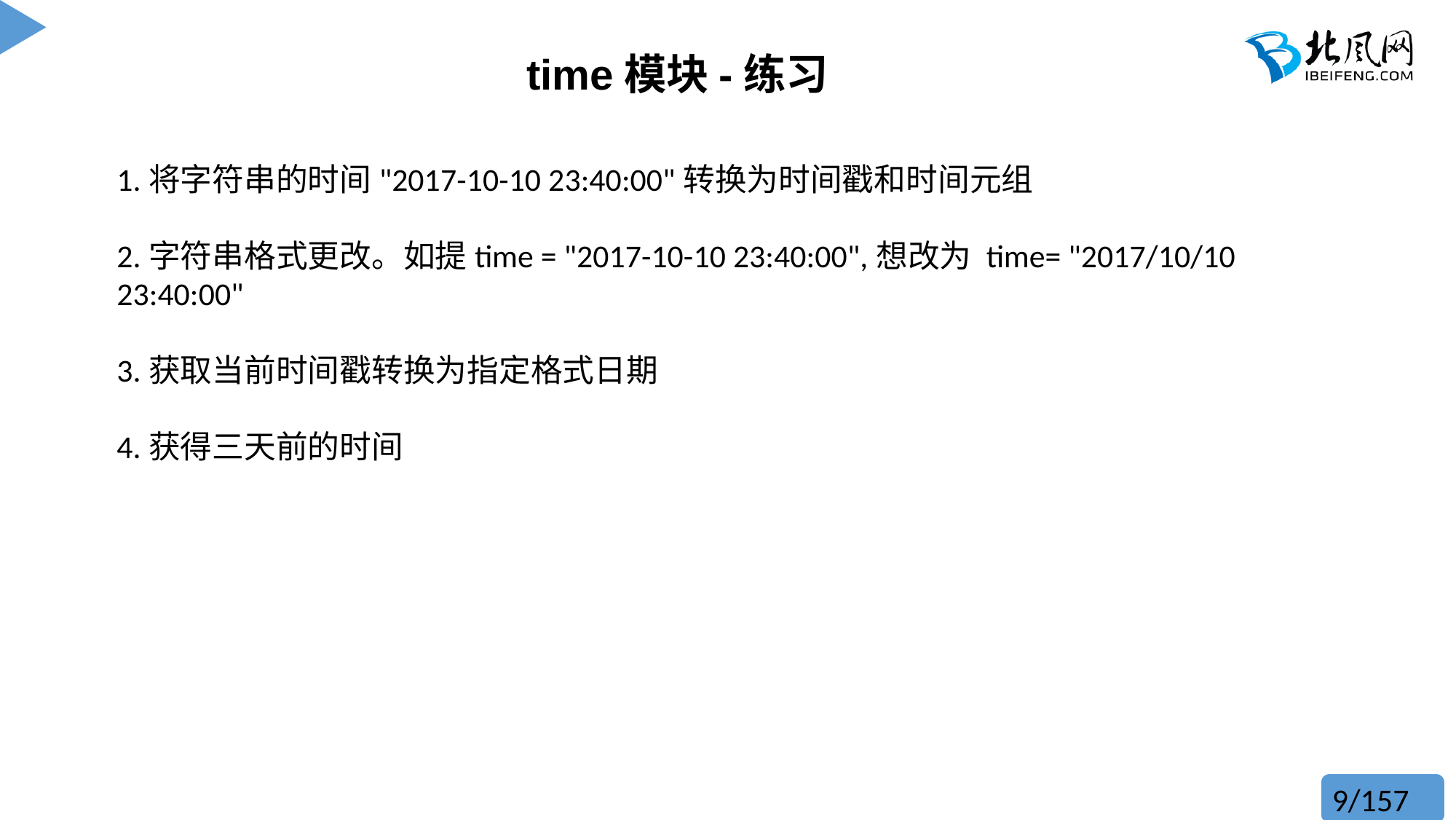

# time模块-练习
1.将字符串的时间"2017-10-10 23:40:00"转换为时间戳和时间元组

2.字符串格式更改。如提time = "2017-10-10 23:40:00",想改为 time= "2017/10/10 23:40:00"

3.获取当前时间戳转换为指定格式日期

4.获得三天前的时间